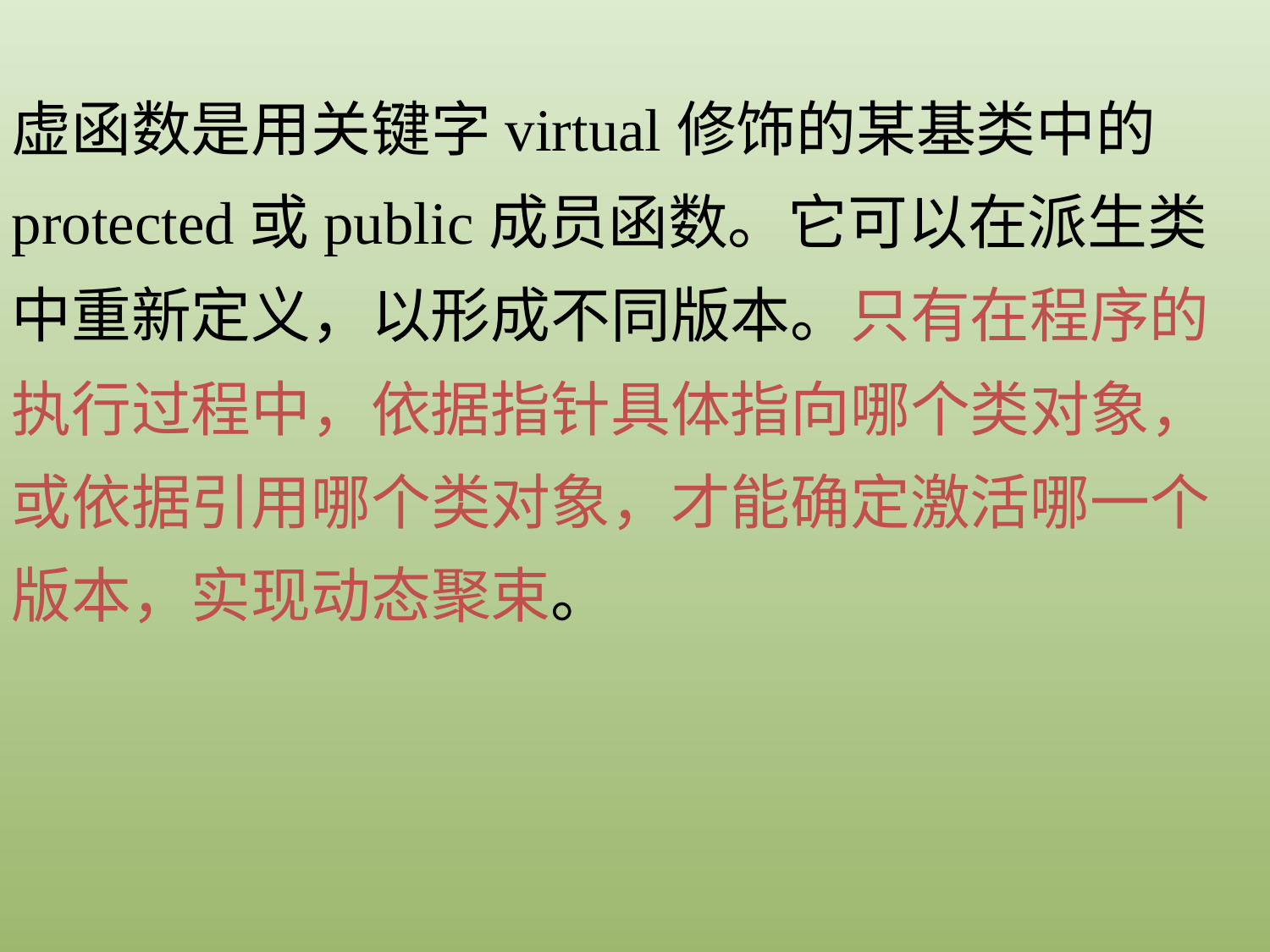

虚函数是用关键字virtual修饰的某基类中的protected或public成员函数。它可以在派生类中重新定义，以形成不同版本。只有在程序的执行过程中，依据指针具体指向哪个类对象，或依据引用哪个类对象，才能确定激活哪一个版本，实现动态聚束。
787